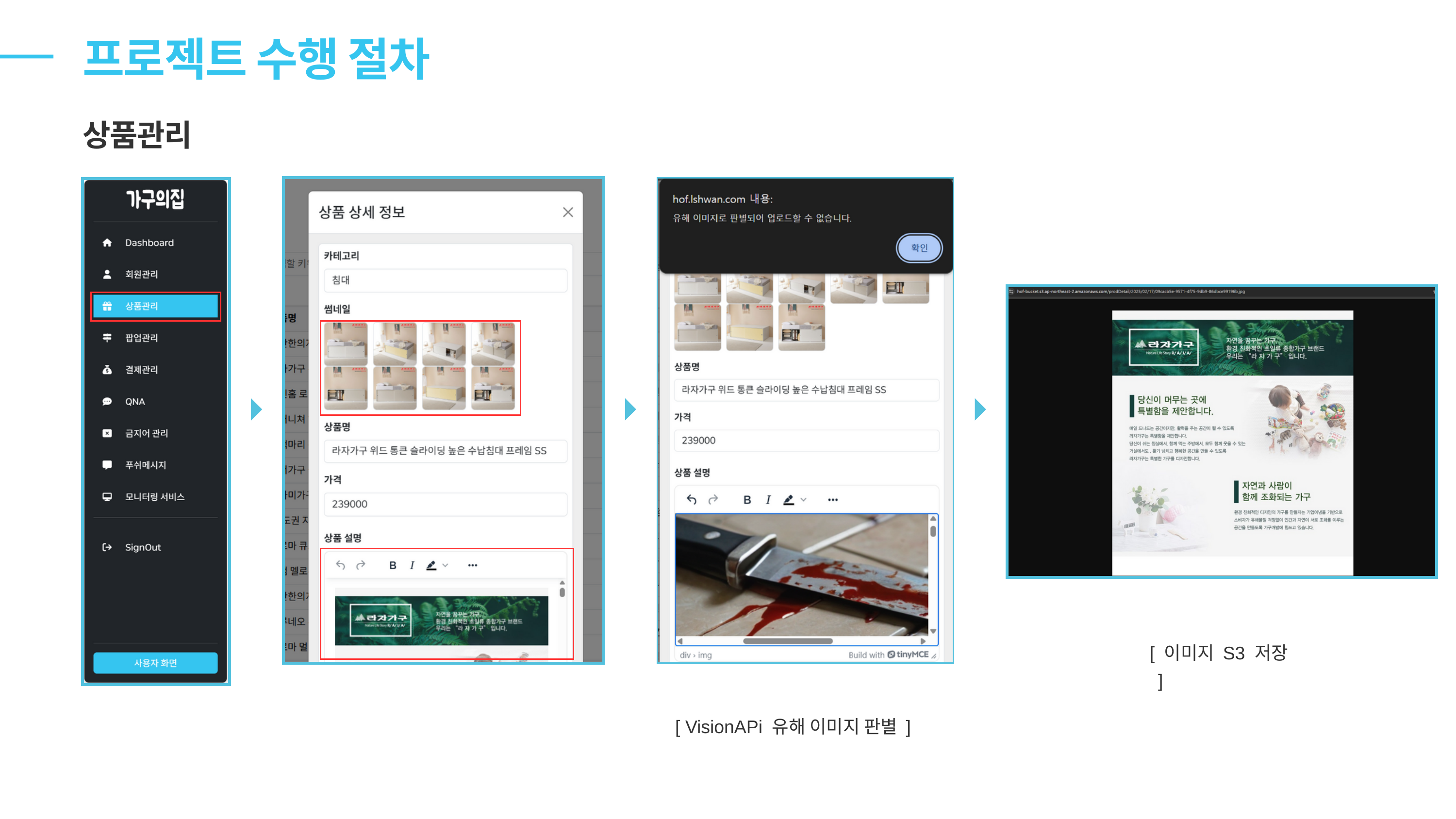

프로젝트 수행 절차

상품관리

[ 이미지 S3 저장 ]
[ VisionAPi 유해 이미지 판별 ]